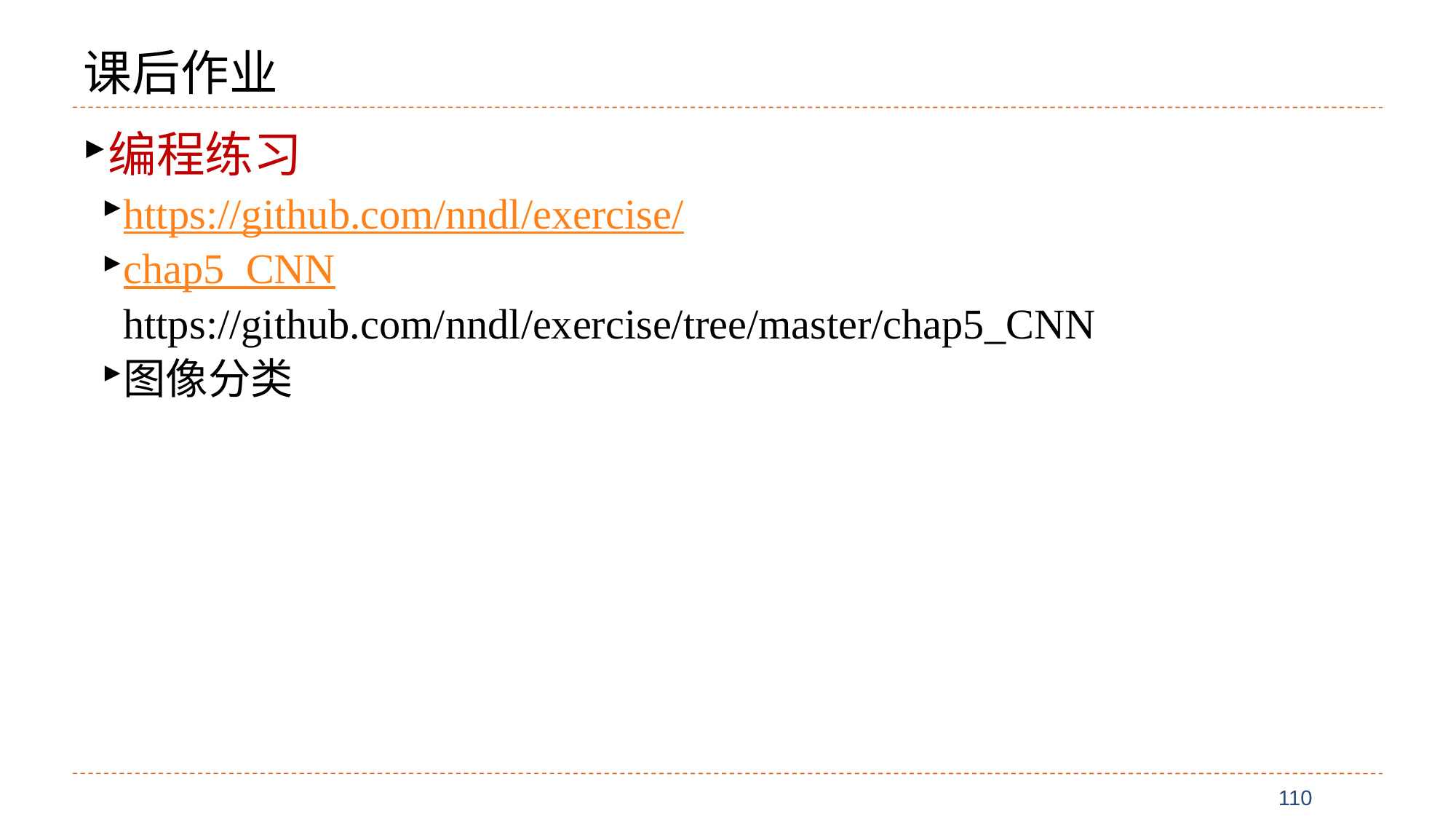

# 课后作业
编程练习
https://github.com/nndl/exercise/
chap5_CNN
  https://github.com/nndl/exercise/tree/master/chap5_CNN
图像分类